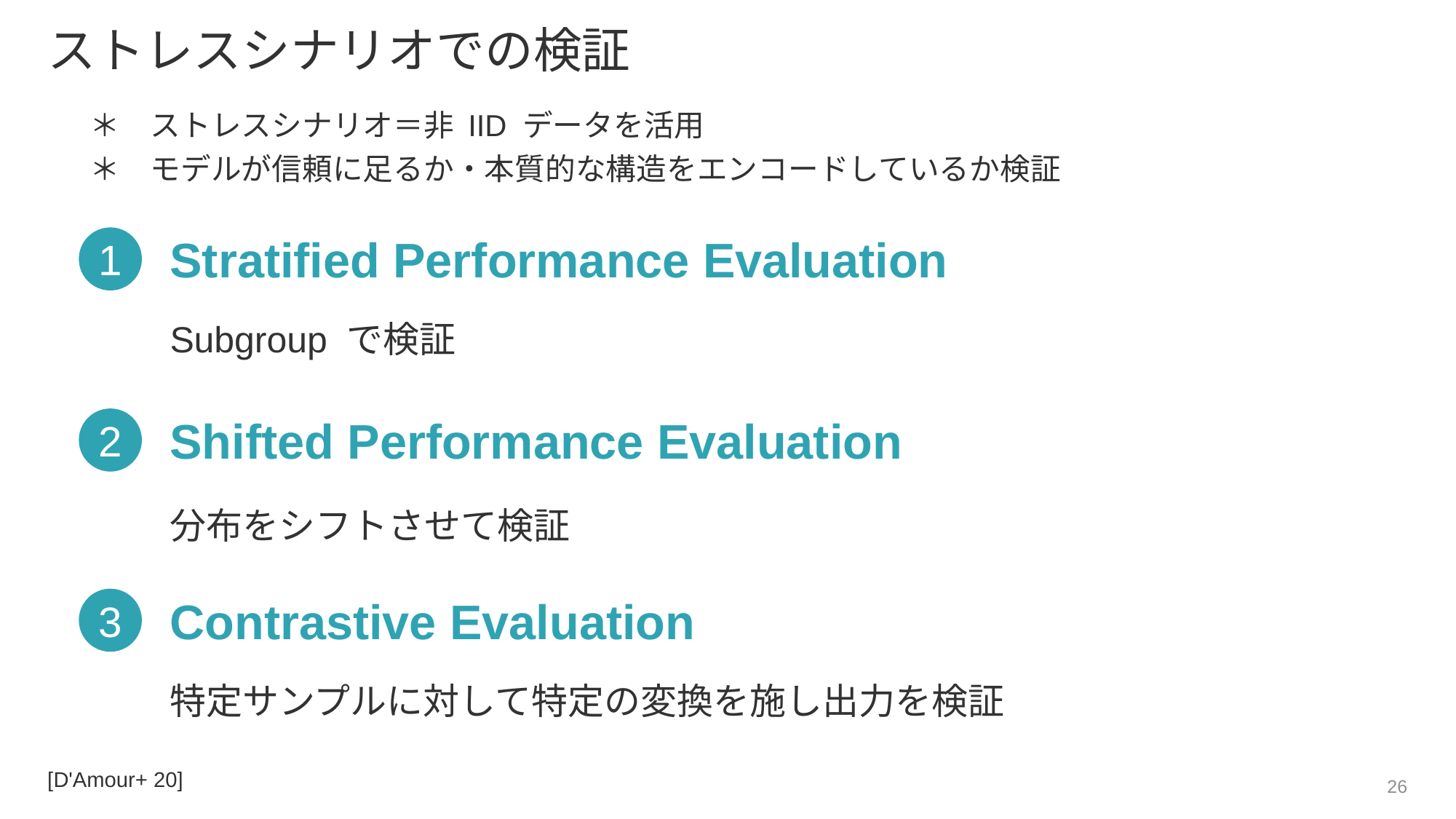

# ストレスシナリオでの検証
＊　ストレスシナリオ＝非 IID データを活用
＊　モデルが信頼に足るか・本質的な構造をエンコードしているか検証
Stratified Performance Evaluation
1
Subgroup で検証
Shifted Performance Evaluation
2
分布をシフトさせて検証
Contrastive Evaluation
3
特定サンプルに対して特定の変換を施し出力を検証
[D'Amour+ 20]
26